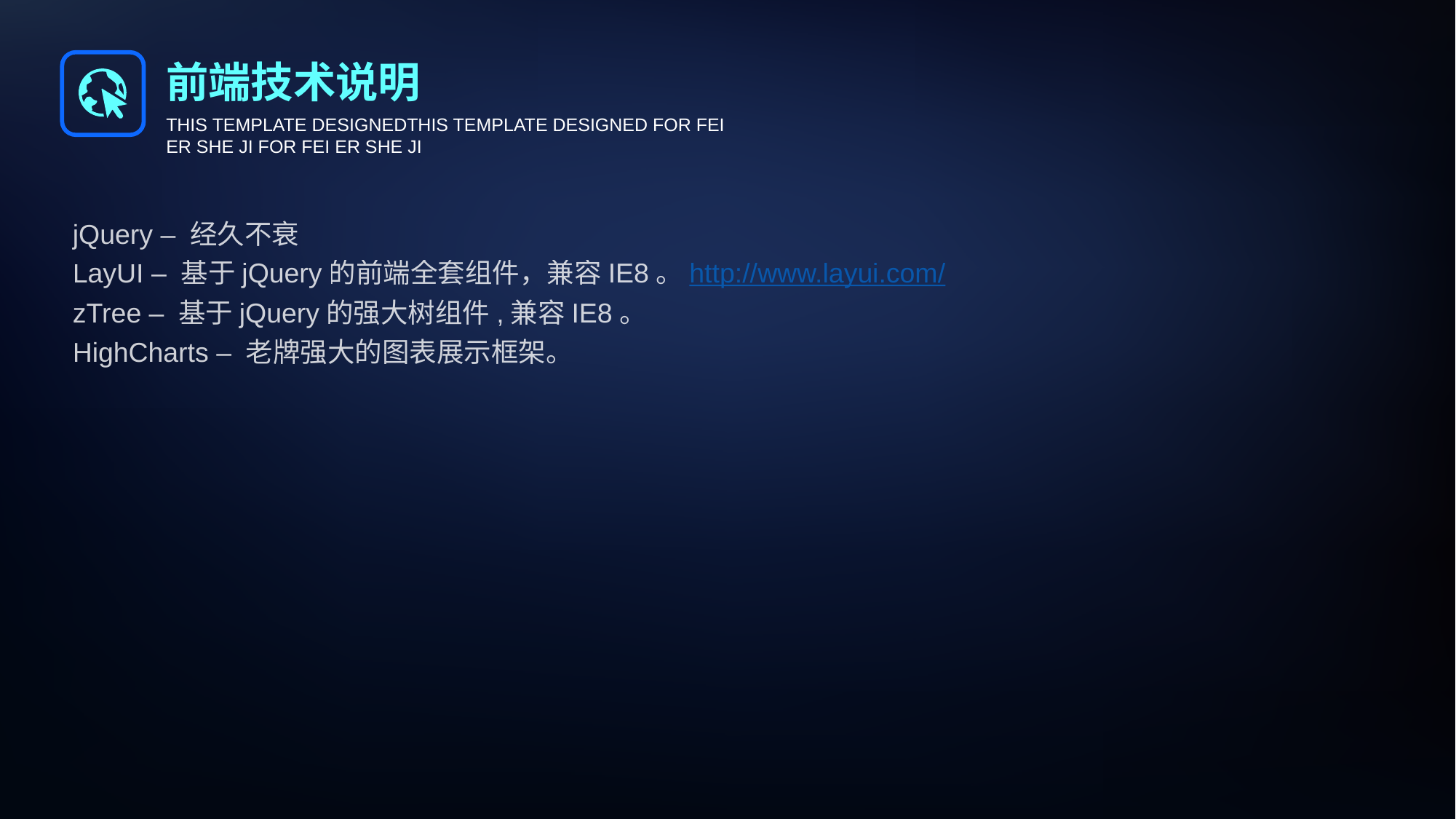

前端技术说明
THIS TEMPLATE DESIGNEDTHIS TEMPLATE DESIGNED FOR FEI ER SHE JI FOR FEI ER SHE JI

jQuery – 经久不衰
LayUI – 基于jQuery的前端全套组件，兼容IE8。http://www.layui.com/
zTree – 基于jQuery的强大树组件,兼容IE8。
HighCharts – 老牌强大的图表展示框架。